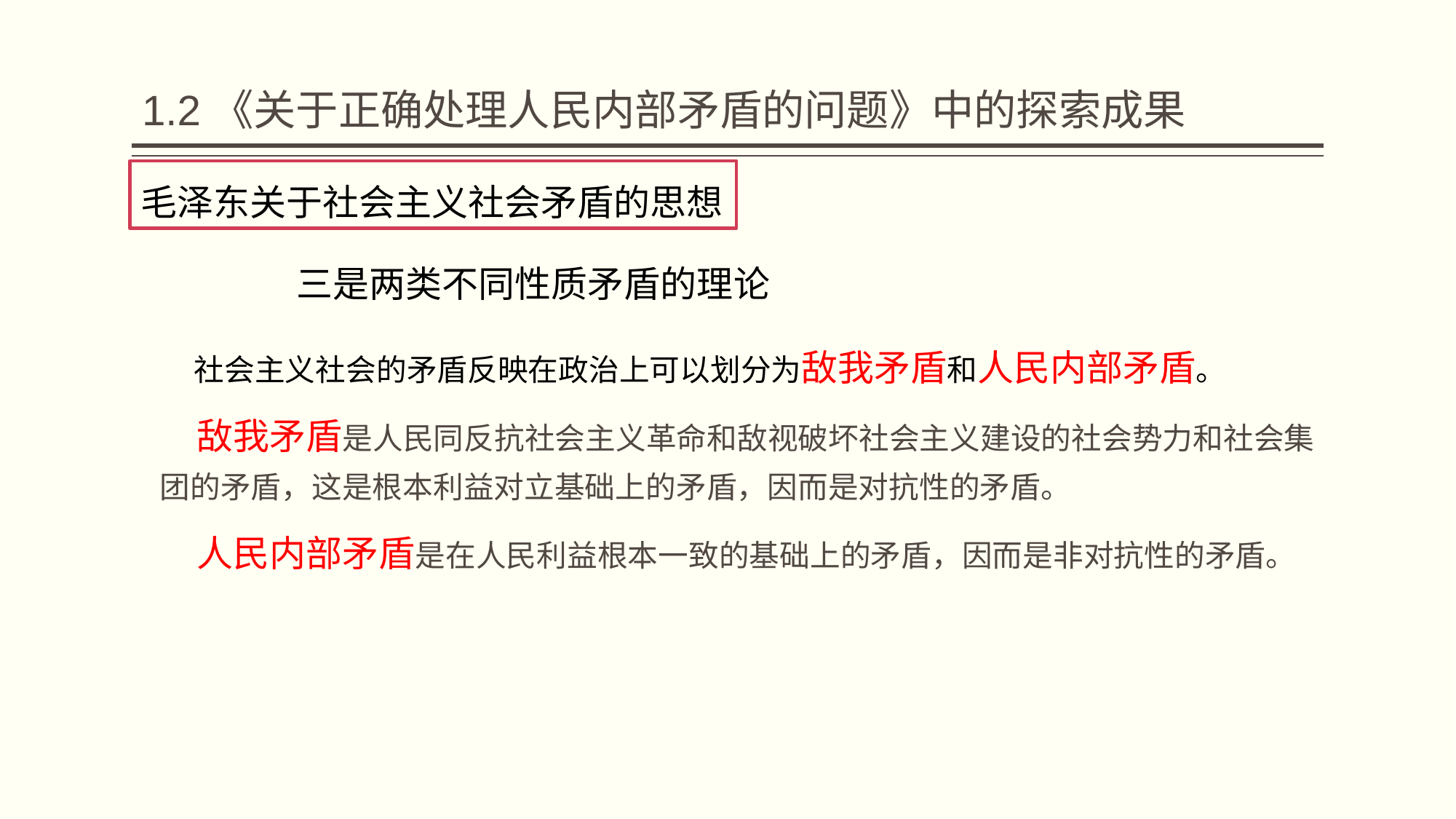

# 1.2《关于正确处理人民内部矛盾的问题》中的探索成果
毛泽东关于社会主义社会矛盾的思想
 三是两类不同性质矛盾的理论
    社会主义社会的矛盾反映在政治上可以划分为敌我矛盾和人民内部矛盾。
    敌我矛盾是人民同反抗社会主义革命和敌视破坏社会主义建设的社会势力和社会集团的矛盾，这是根本利益对立基础上的矛盾，因而是对抗性的矛盾。
    人民内部矛盾是在人民利益根本一致的基础上的矛盾，因而是非对抗性的矛盾。